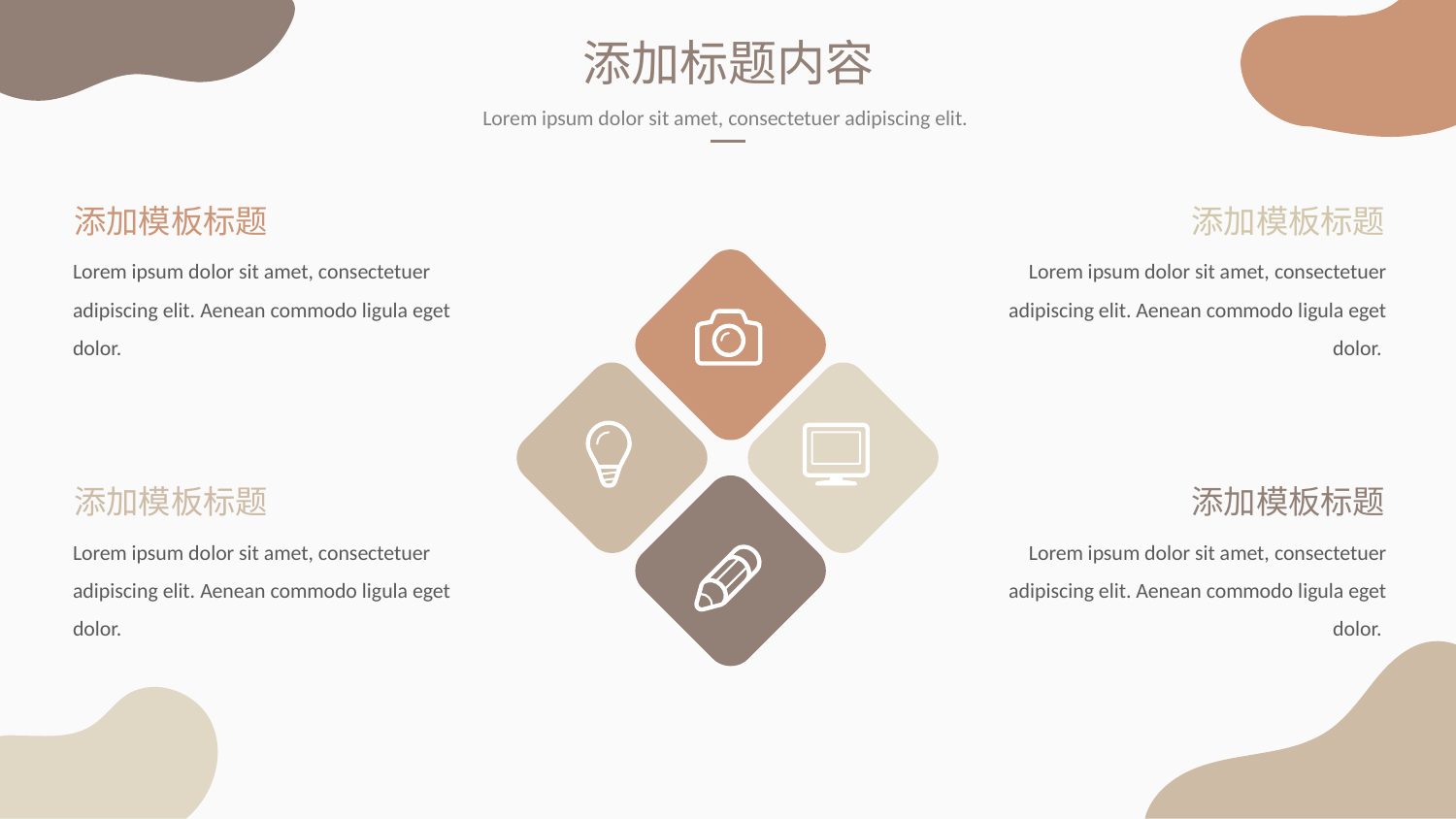

添加标题内容
Lorem ipsum dolor sit amet, consectetuer adipiscing elit.
添加模板标题
添加模板标题
Lorem ipsum dolor sit amet, consectetuer adipiscing elit. Aenean commodo ligula eget dolor.
Lorem ipsum dolor sit amet, consectetuer adipiscing elit. Aenean commodo ligula eget dolor.

添加模板标题
添加模板标题
Lorem ipsum dolor sit amet, consectetuer adipiscing elit. Aenean commodo ligula eget dolor.
Lorem ipsum dolor sit amet, consectetuer adipiscing elit. Aenean commodo ligula eget dolor.